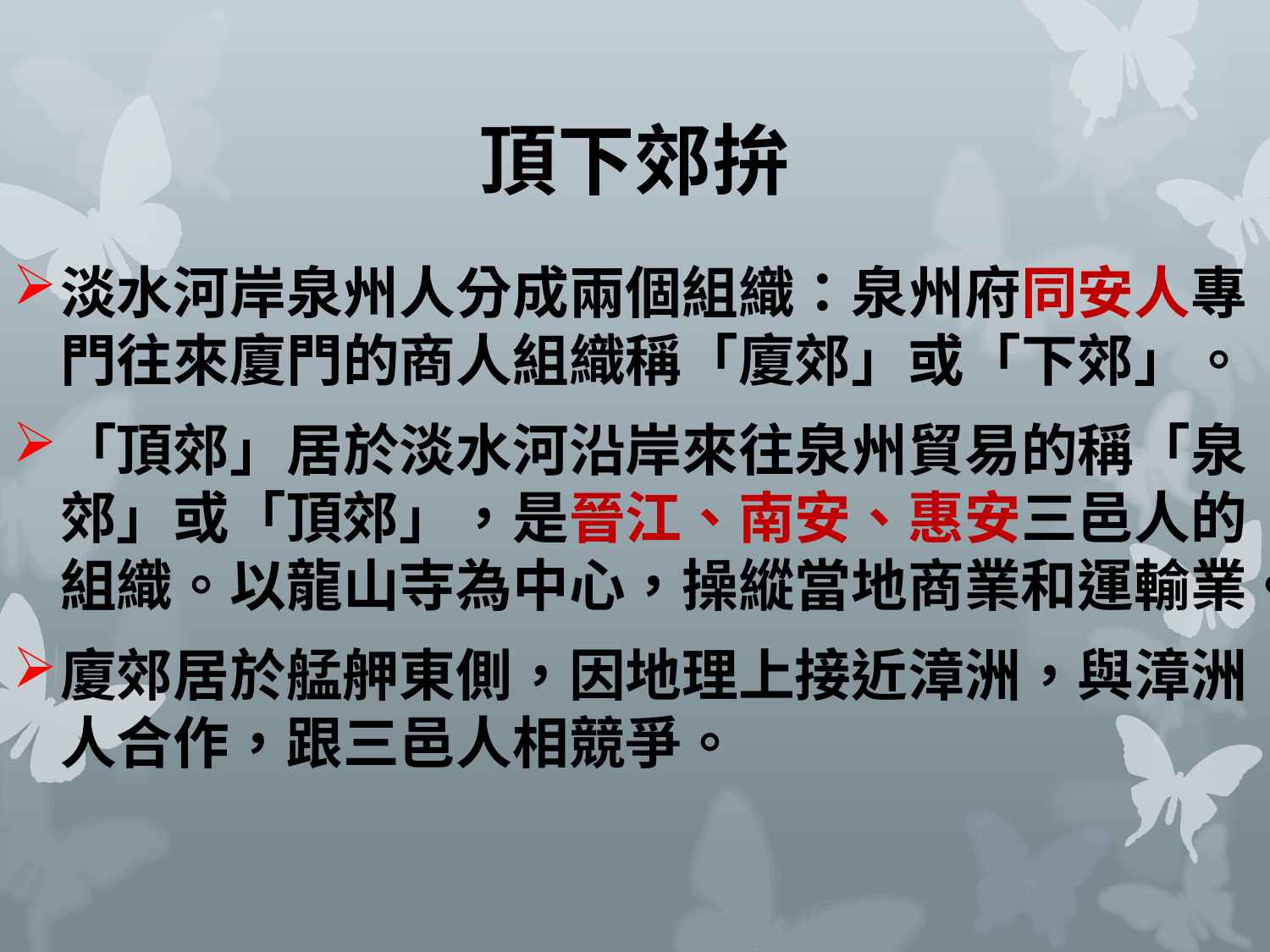

# 頂下郊拚
淡水河岸泉州人分成兩個組織：泉州府同安人專門往來廈門的商人組織稱「廈郊」或「下郊」。
「頂郊」居於淡水河沿岸來往泉州貿易的稱「泉郊」或「頂郊」，是晉江、南安、惠安三邑人的組織。以龍山寺為中心，操縱當地商業和運輸業。
廈郊居於艋舺東側，因地理上接近漳洲，與漳洲人合作，跟三邑人相競爭。